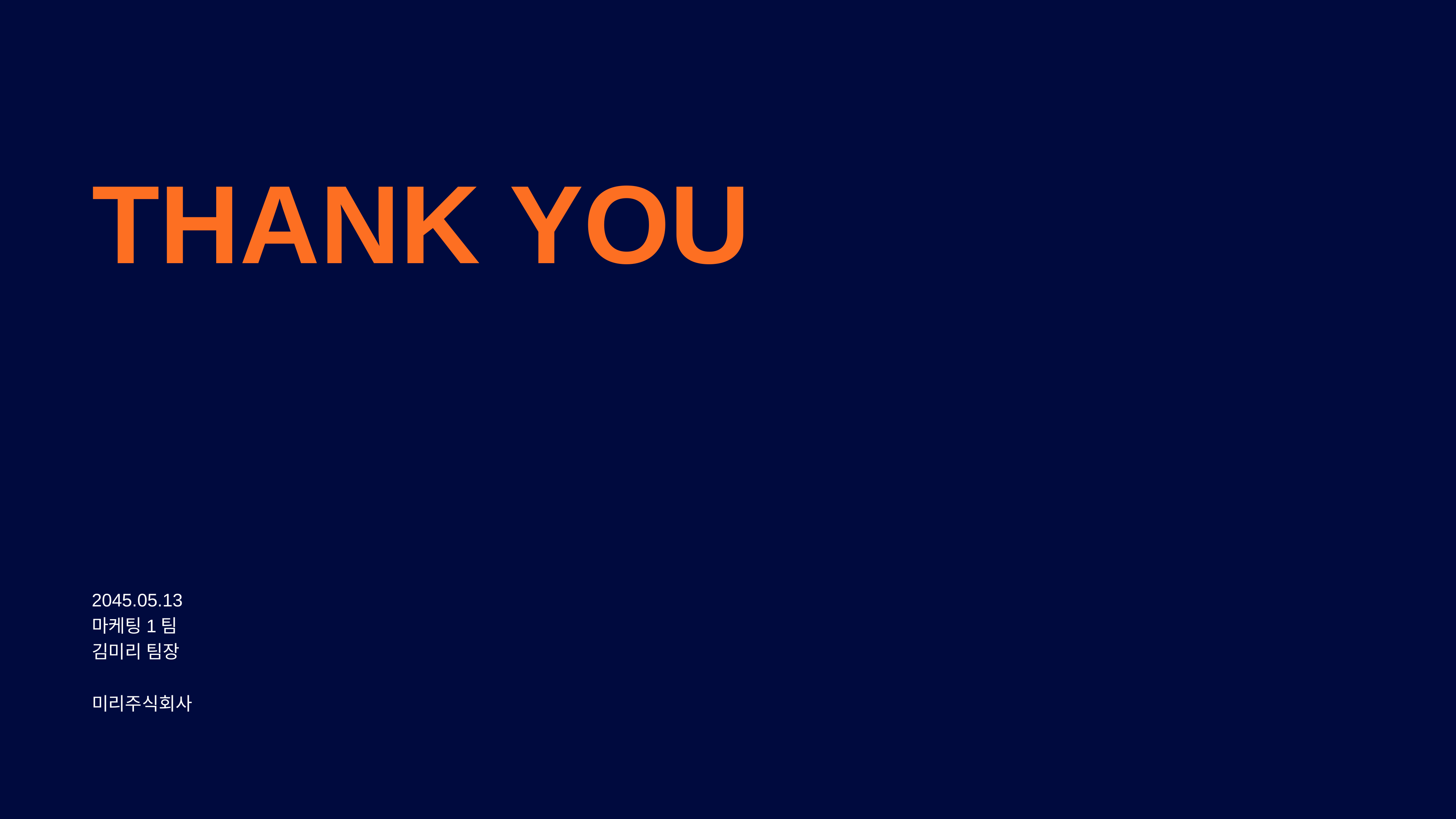

THANK YOU
2045.05.13
마케팅1팀
김미리 팀장

미리주식회사